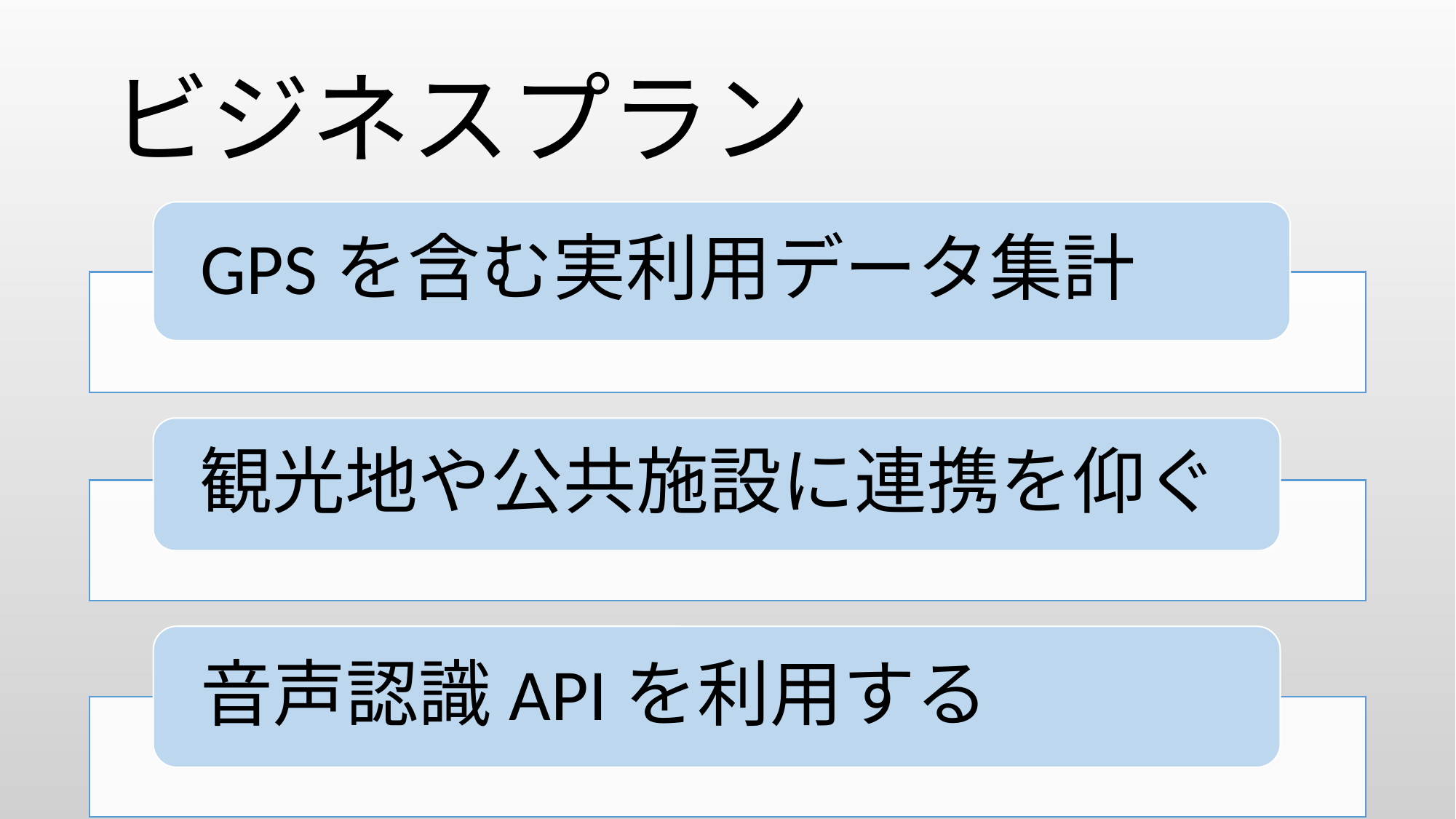

# ビジネスプラン
GPSを含む実利用データ集計
観光地や公共施設に連携を仰ぐ

音声認識APIを利用する